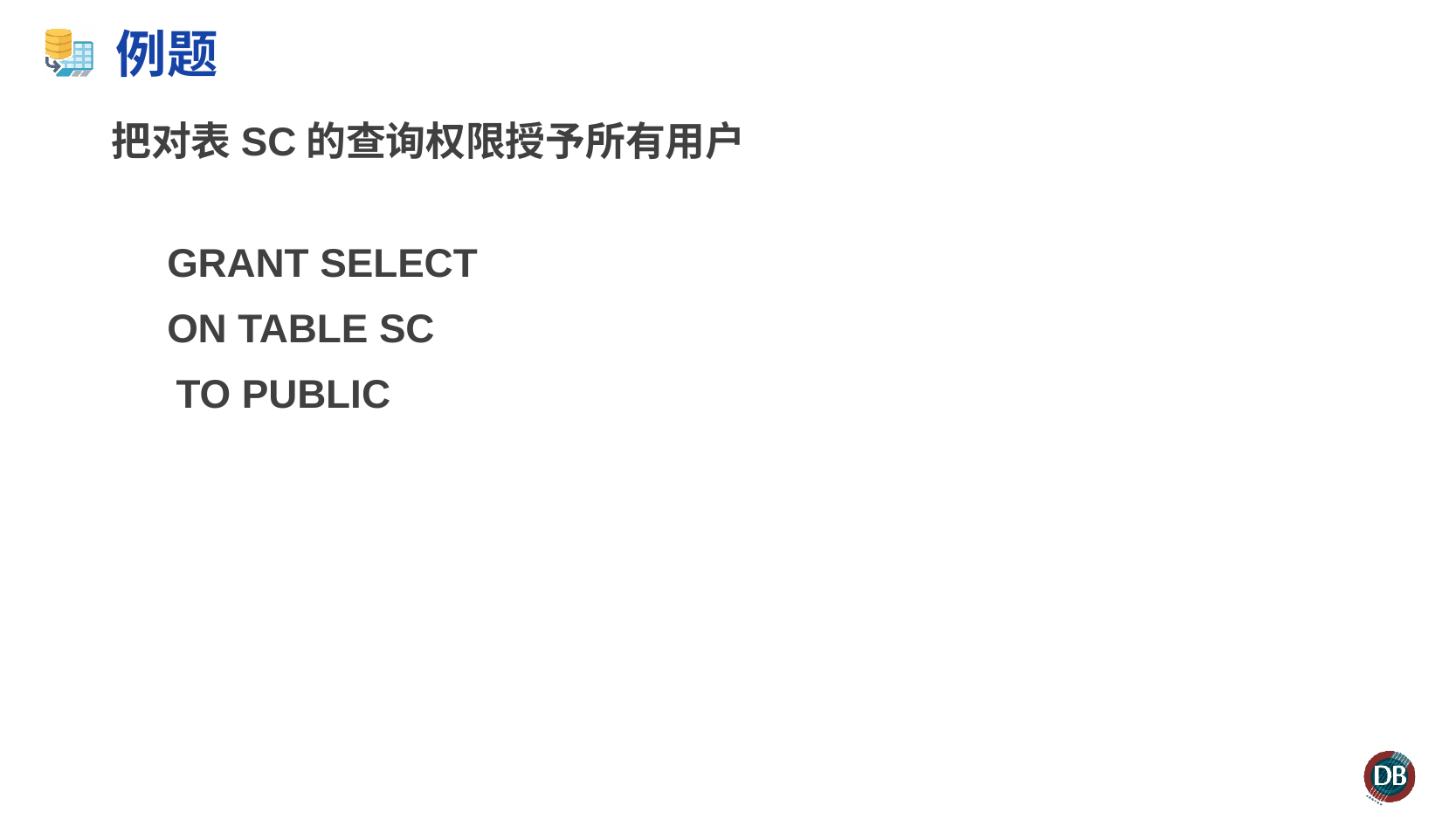

# 例题
把对表SC的查询权限授予所有用户

     GRANT SELECT
     ON TABLE SC
	  TO PUBLIC